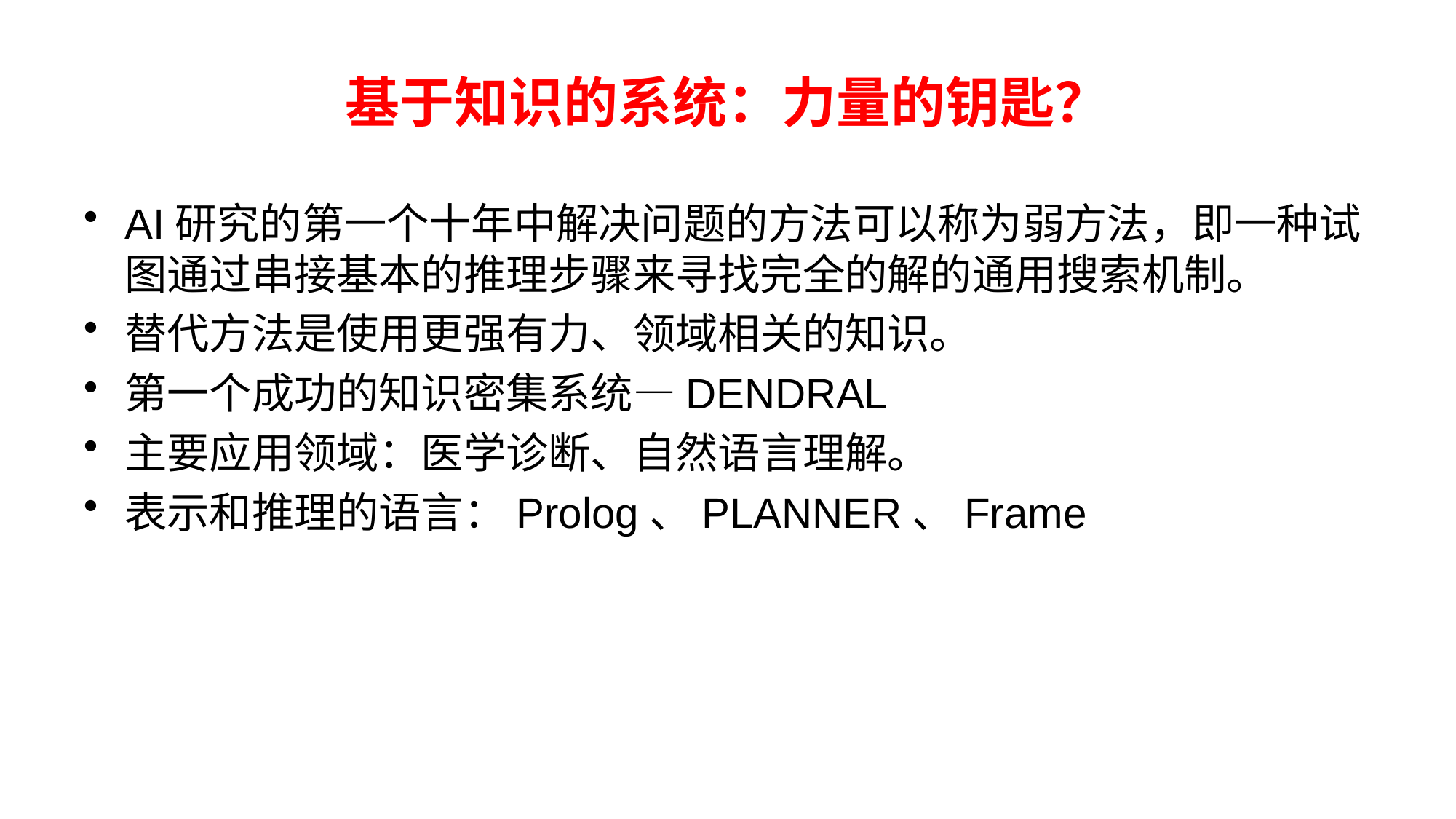

# 基于知识的系统：力量的钥匙？
AI研究的第一个十年中解决问题的方法可以称为弱方法，即一种试图通过串接基本的推理步骤来寻找完全的解的通用搜索机制。
替代方法是使用更强有力、领域相关的知识。
第一个成功的知识密集系统—DENDRAL
主要应用领域：医学诊断、自然语言理解。
表示和推理的语言：Prolog、PLANNER、Frame